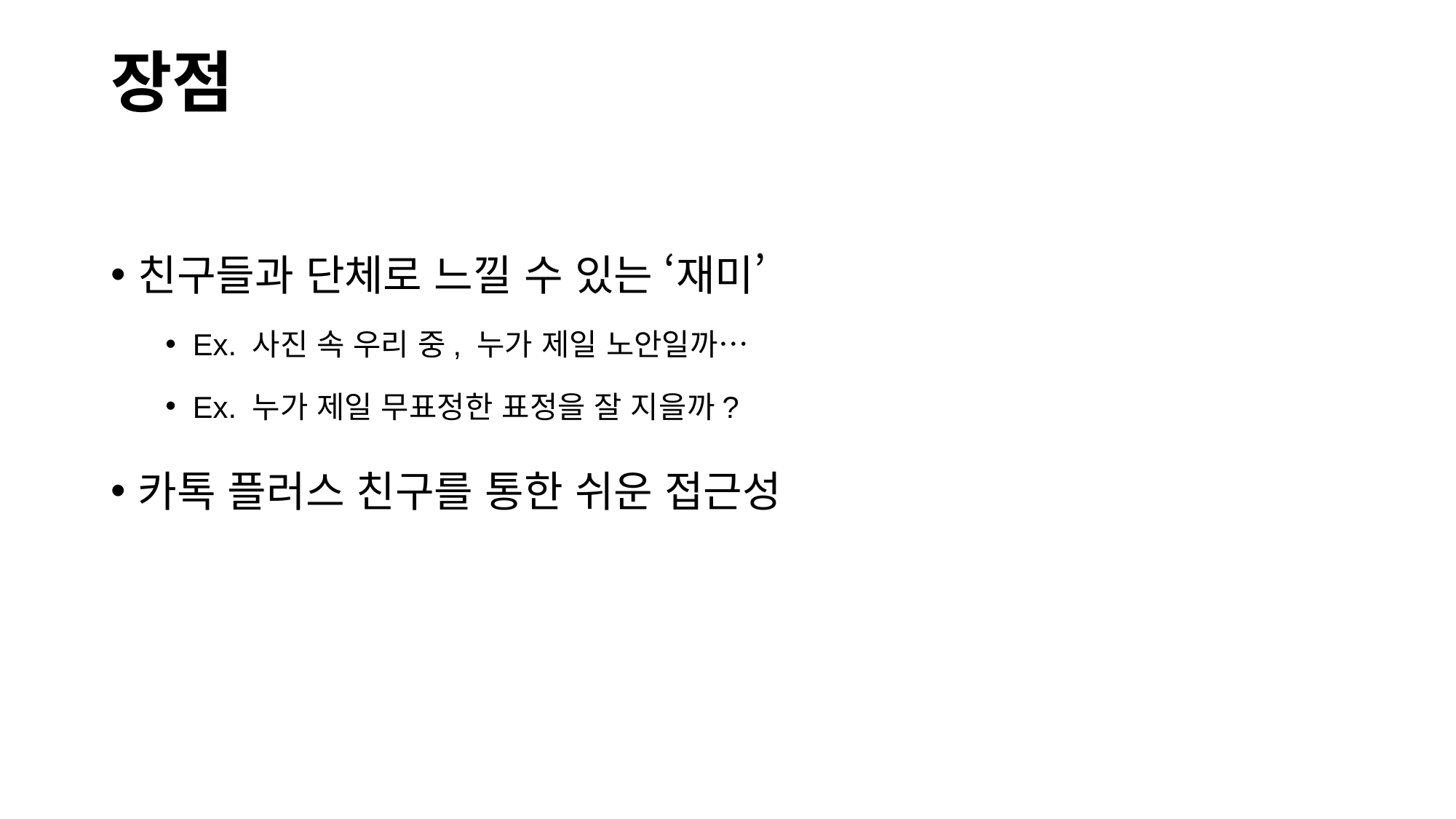

# 장점
친구들과 단체로 느낄 수 있는 ‘재미’
Ex. 사진 속 우리 중, 누가 제일 노안일까…
Ex. 누가 제일 무표정한 표정을 잘 지을까?
카톡 플러스 친구를 통한 쉬운 접근성